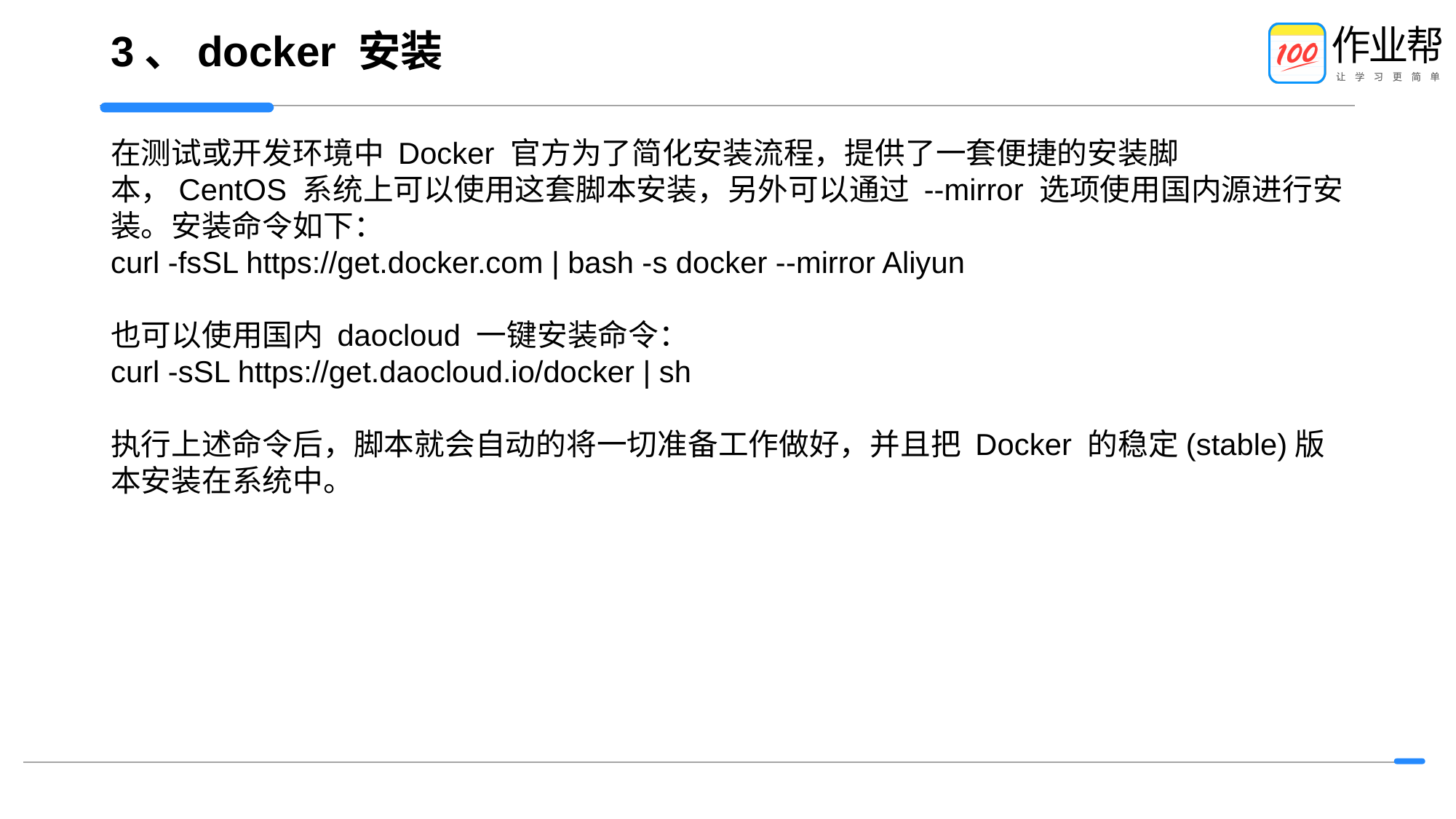

# 3、docker 安装
在测试或开发环境中 Docker 官方为了简化安装流程，提供了一套便捷的安装脚本，CentOS 系统上可以使用这套脚本安装，另外可以通过 --mirror 选项使用国内源进行安装。安装命令如下：
curl -fsSL https://get.docker.com | bash -s docker --mirror Aliyun

也可以使用国内 daocloud 一键安装命令：
curl -sSL https://get.daocloud.io/docker | sh

执行上述命令后，脚本就会自动的将一切准备工作做好，并且把 Docker 的稳定(stable)版本安装在系统中。